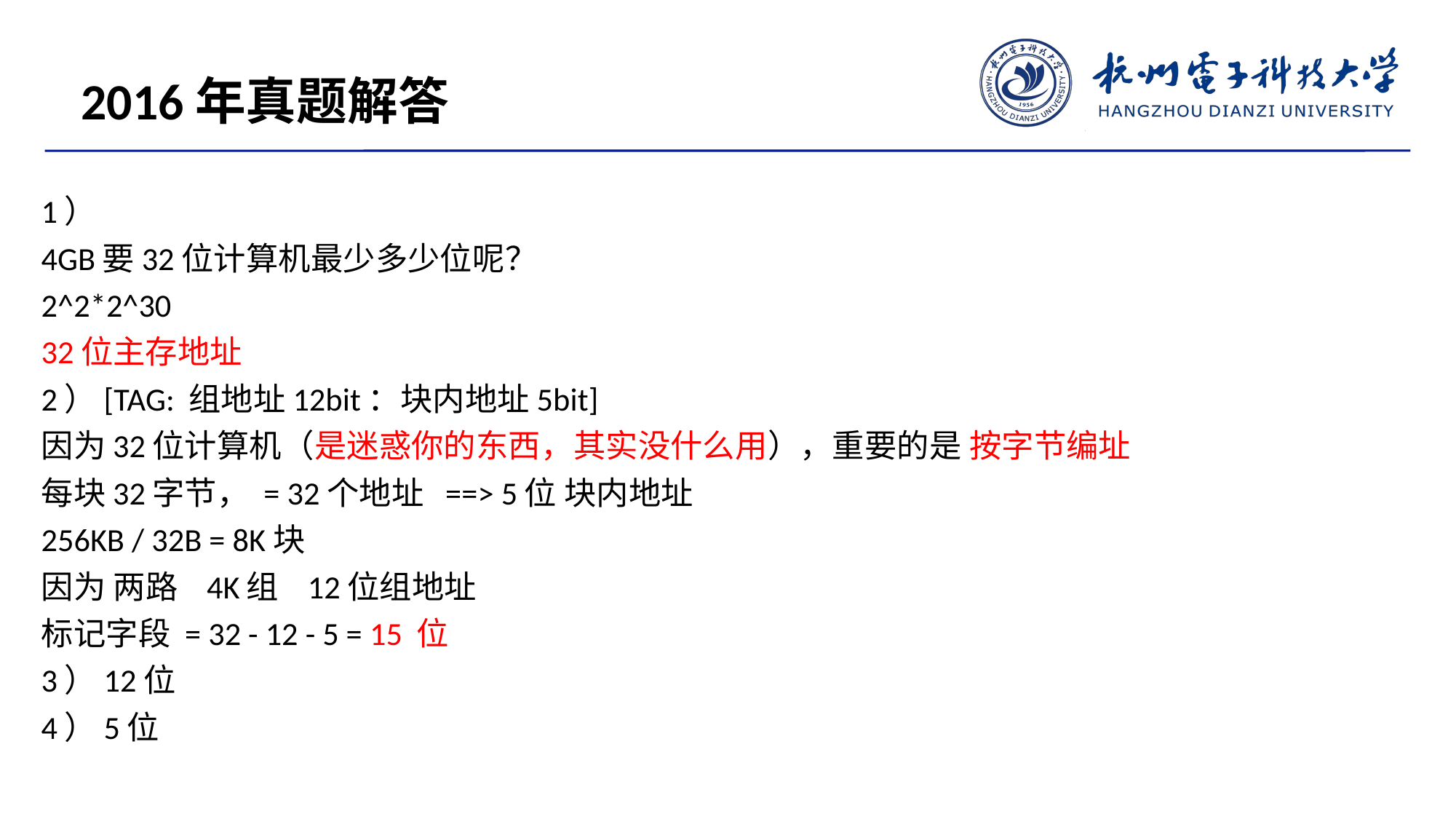

2016年真题解答
1）
4GB要32位计算机最少多少位呢？
2^2*2^30
32位主存地址
2）[TAG: 组地址12bit：块内地址5bit]
因为32位计算机（是迷惑你的东西，其实没什么用），重要的是 按字节编址
每块32字节， = 32个地址  ==> 5位 块内地址
256KB / 32B = 8K块
因为 两路   4K组   12位组地址
标记字段 = 32 - 12 - 5 = 15 位
3）12位
4）5位